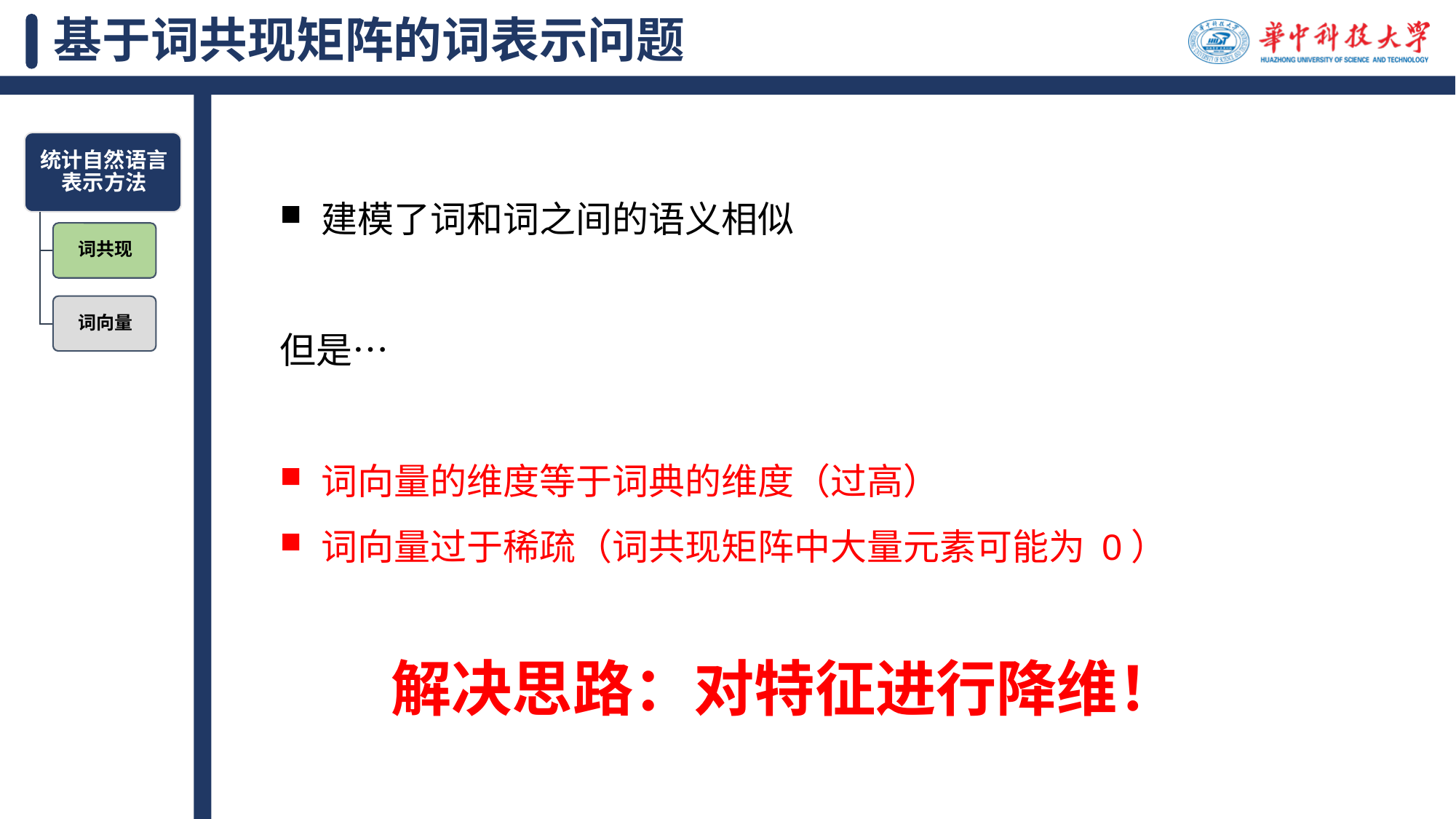

# 基于词共现矩阵的词表示问题
统计自然语言表示方法
词共现
词向量
建模了词和词之间的语义相似

但是…

词向量的维度等于词典的维度（过高）
词向量过于稀疏（词共现矩阵中大量元素可能为 0）
解决思路：对特征进行降维！